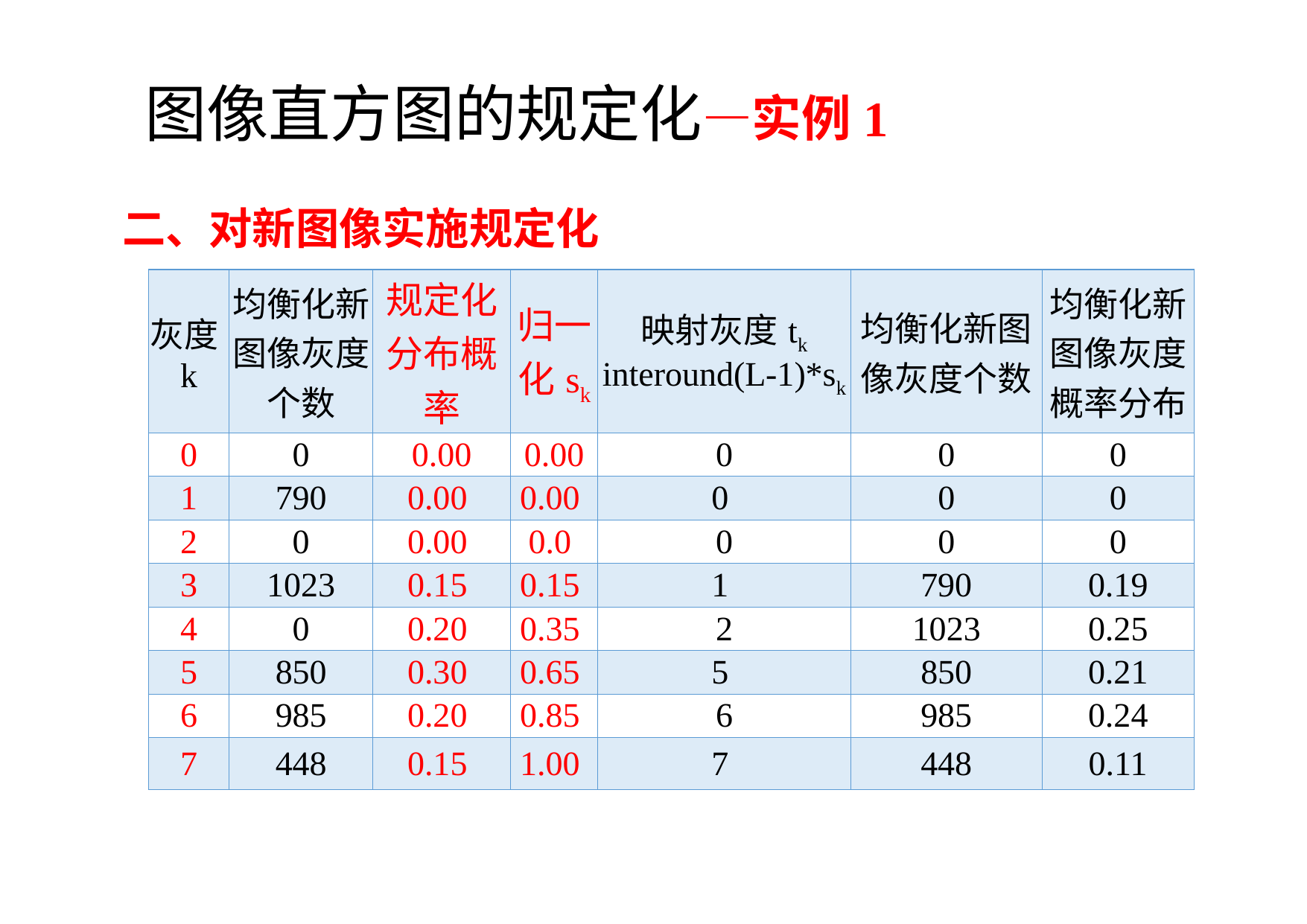

图像直方图的规定化—实例1
二、对新图像实施规定化
| 灰度k | 均衡化新图像灰度个数 | 规定化分布概率 | 归一化sk | 映射灰度tk interound(L-1)\*sk | 均衡化新图像灰度个数 | 均衡化新图像灰度概率分布 |
| --- | --- | --- | --- | --- | --- | --- |
| 0 | 0 | 0.00 | 0.00 | 0 | 0 | 0 |
| 1 | 790 | 0.00 | 0.00 | 0 | 0 | 0 |
| 2 | 0 | 0.00 | 0.0 | 0 | 0 | 0 |
| 3 | 1023 | 0.15 | 0.15 | 1 | 790 | 0.19 |
| 4 | 0 | 0.20 | 0.35 | 2 | 1023 | 0.25 |
| 5 | 850 | 0.30 | 0.65 | 5 | 850 | 0.21 |
| 6 | 985 | 0.20 | 0.85 | 6 | 985 | 0.24 |
| 7 | 448 | 0.15 | 1.00 | 7 | 448 | 0.11 |